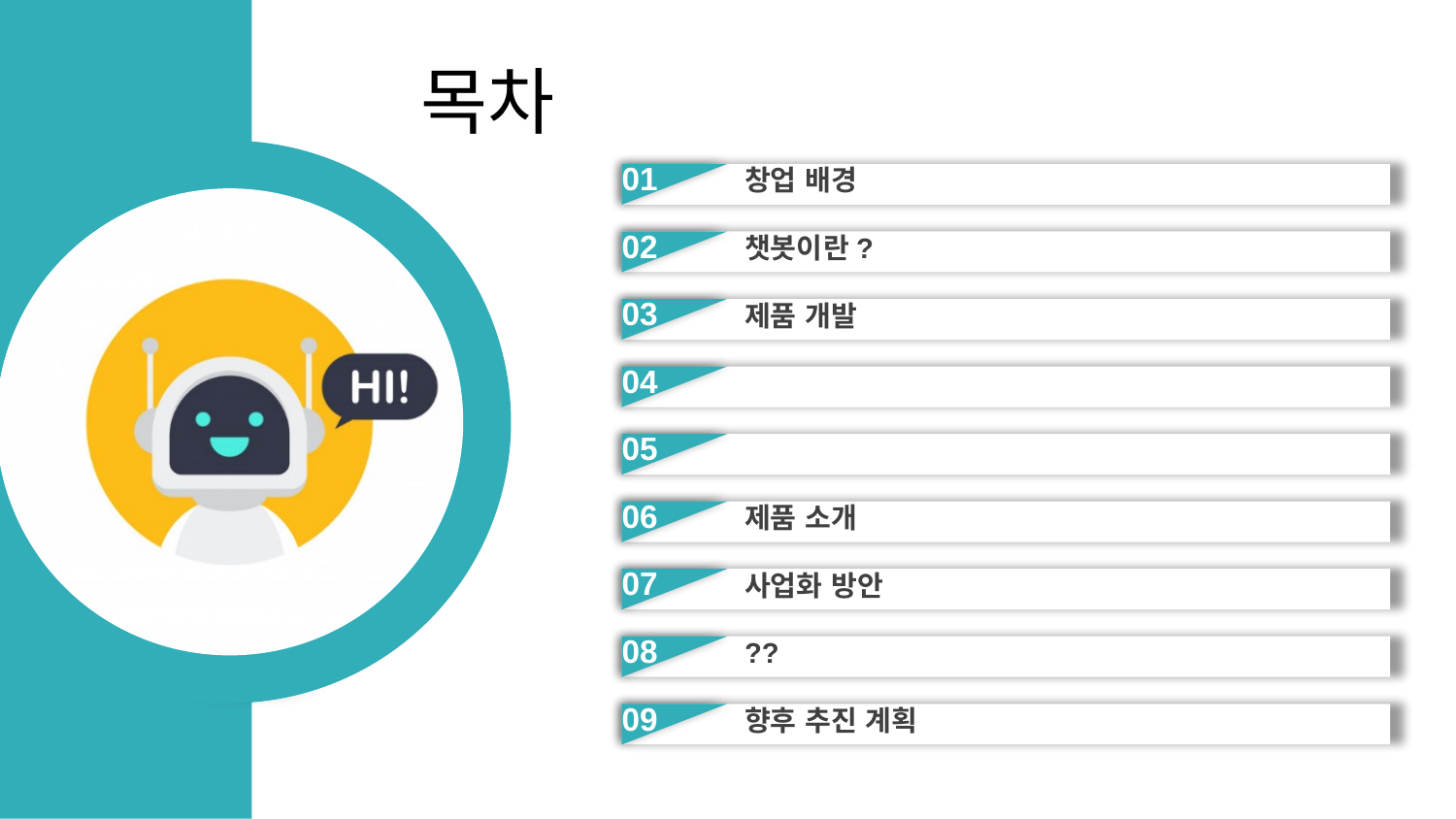

목차

01
창업 배경

02
챗봇이란?

03
제품 개발

04

05

06
제품 소개

07
사업화 방안

08
??

09
향후 추진 계획